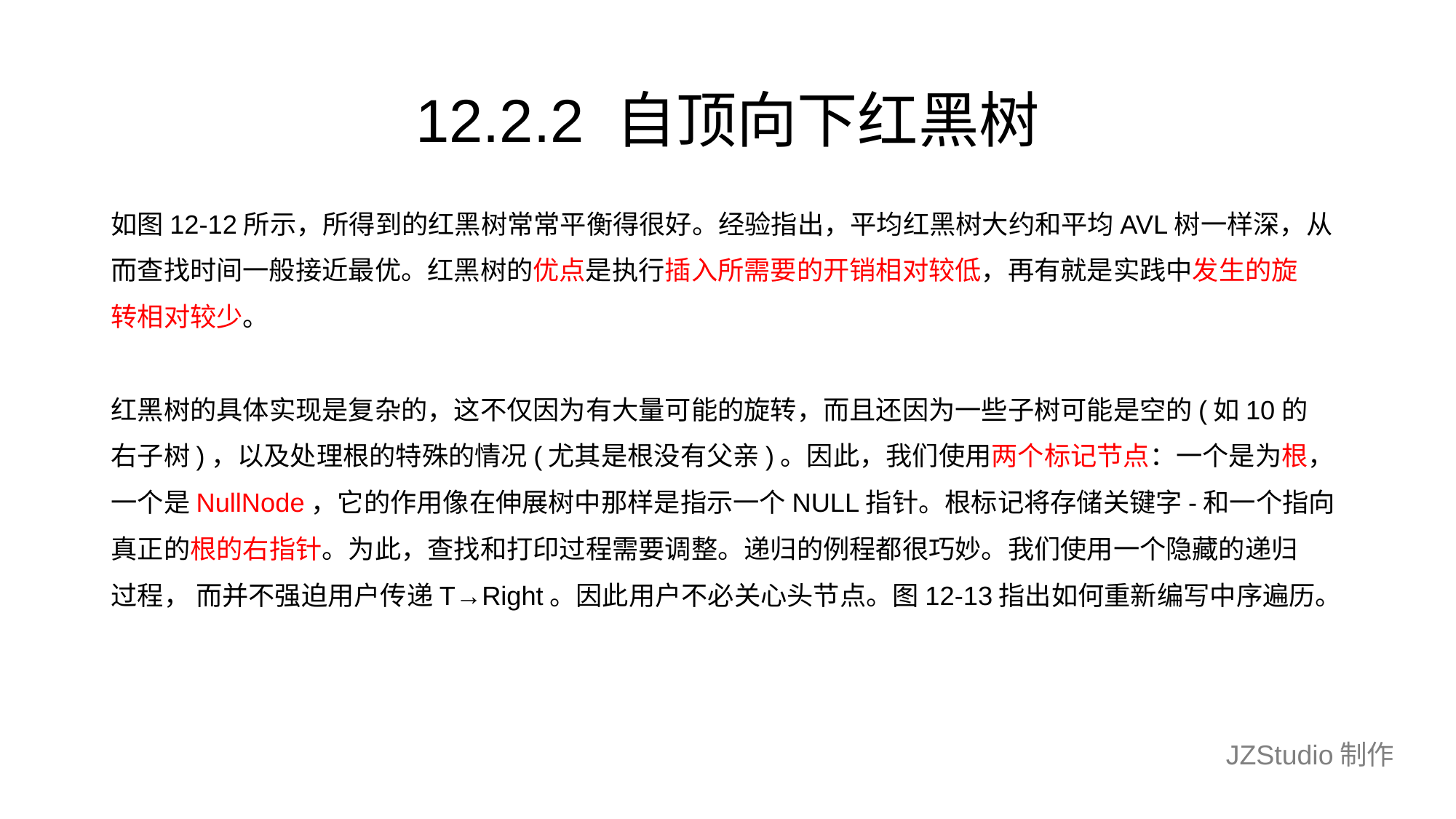

# 12.2.2 自顶向下红黑树
如图12-12所示，所得到的红黑树常常平衡得很好。经验指出，平均红黑树大约和平均AVL树一样深，从
而查找时间一般接近最优。红黑树的优点是执行插入所需要的开销相对较低，再有就是实践中发生的旋
转相对较少。

红黑树的具体实现是复杂的，这不仅因为有大量可能的旋转，而且还因为一些子树可能是空的(如10的
右子树)，以及处理根的特殊的情况(尤其是根没有父亲)。因此，我们使用两个标记节点：一个是为根，
一个是NullNode，它的作用像在伸展树中那样是指示一个NULL指针。根标记将存储关键字-和一个指向
真正的根的右指针。为此，查找和打印过程需要调整。递归的例程都很巧妙。我们使用一个隐藏的递归
过程， 而并不强迫用户传递T→Right。因此用户不必关心头节点。图12-13指出如何重新编写中序遍历。